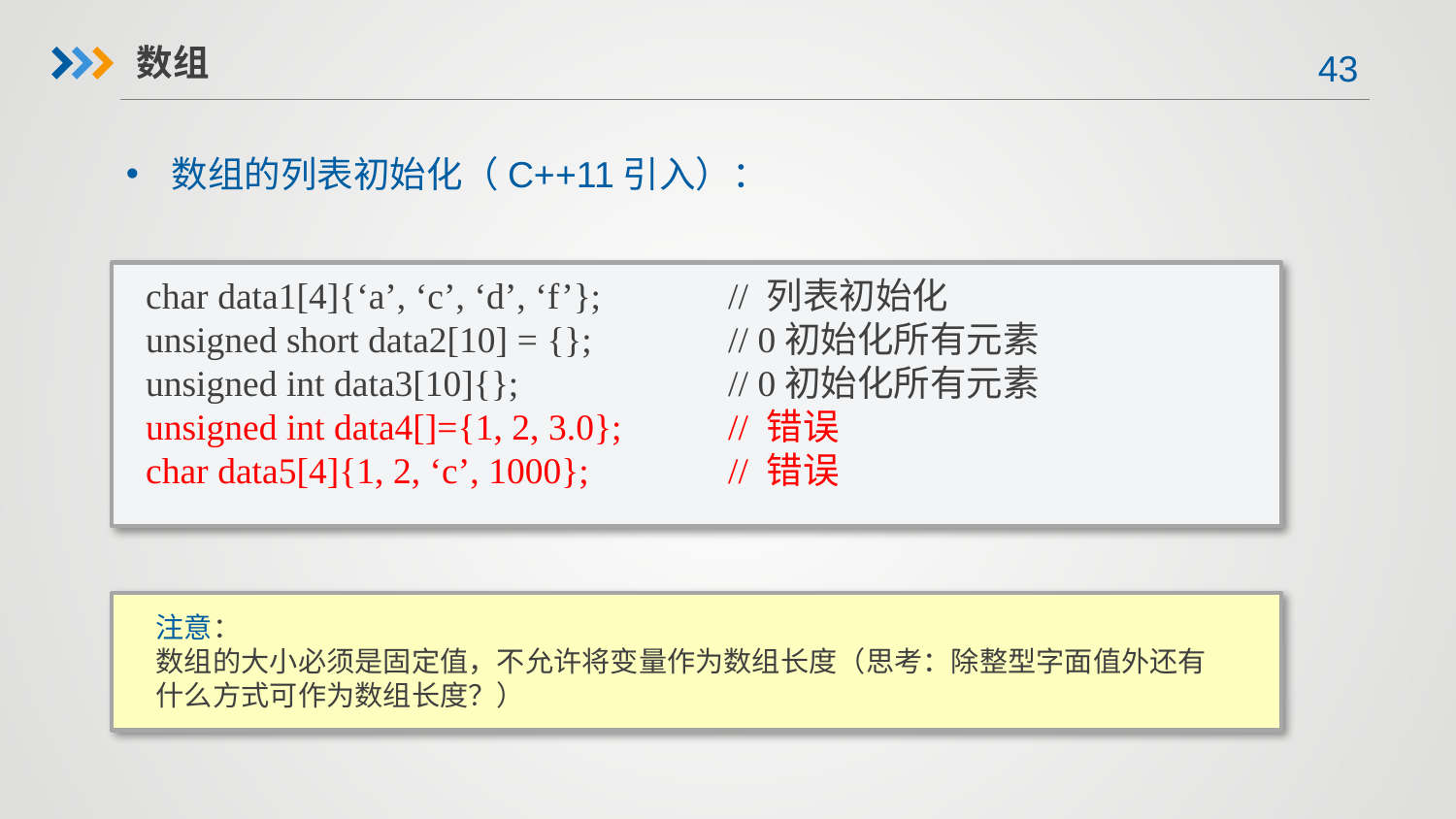

数组
数组的列表初始化（C++11引入）：

char data1[4]{‘a’, ‘c’, ‘d’, ‘f’};	// 列表初始化
unsigned short data2[10] = {};	// 0初始化所有元素
unsigned int data3[10]{};		// 0初始化所有元素
unsigned int data4[]={1, 2, 3.0};	// 错误
char data5[4]{1, 2, ‘c’, 1000};	// 错误

注意：
数组的大小必须是固定值，不允许将变量作为数组长度（思考：除整型字面值外还有什么方式可作为数组长度？）